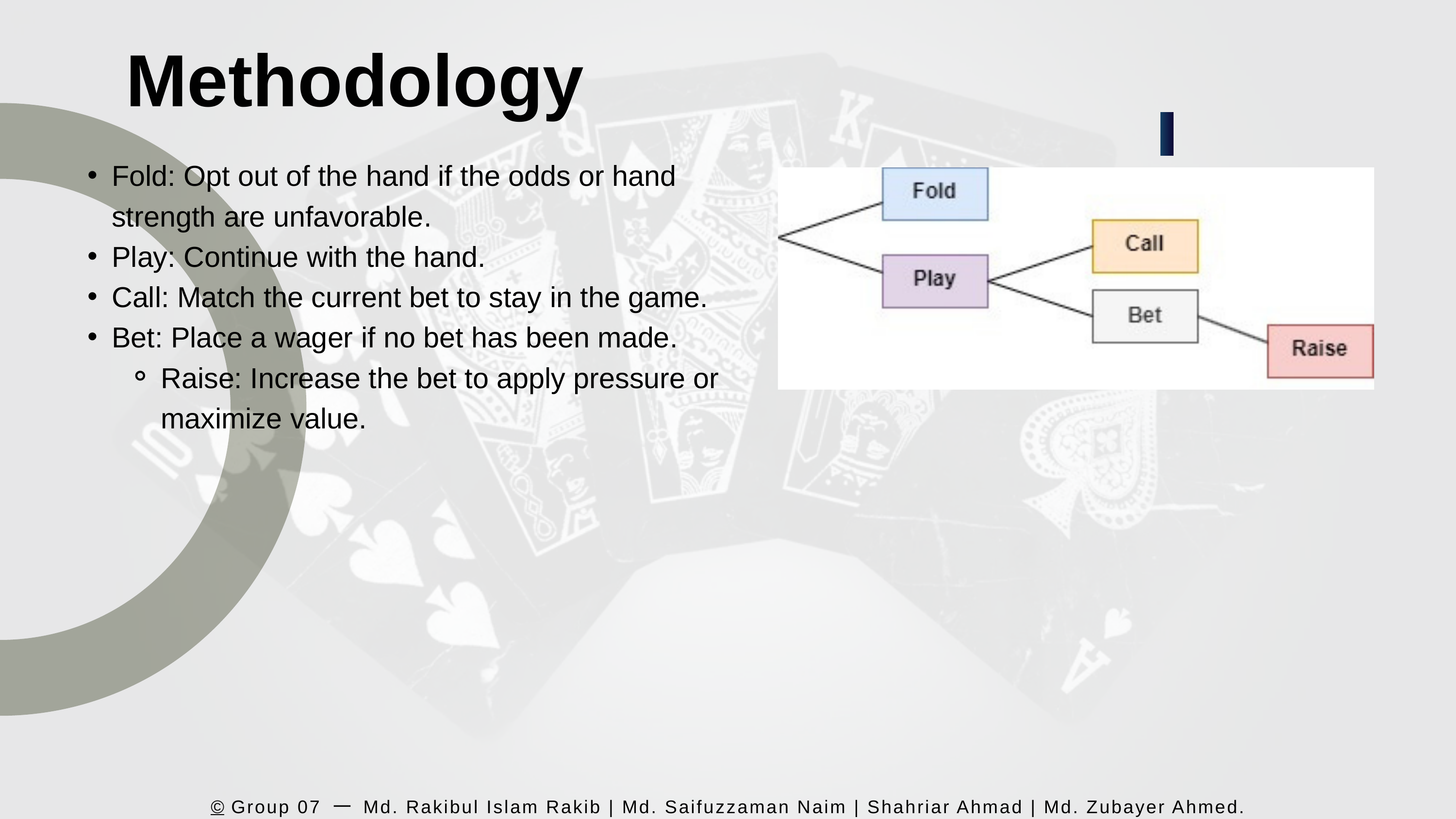

Methodology

Fold: Opt out of the hand if the odds or hand strength are unfavorable.
Play: Continue with the hand.
Call: Match the current bet to stay in the game.
Bet: Place a wager if no bet has been made.
Raise: Increase the bet to apply pressure or maximize value.

©️ Group 07 一 Md. Rakibul Islam Rakib | Md. Saifuzzaman Naim | Shahriar Ahmad | Md. Zubayer Ahmed.